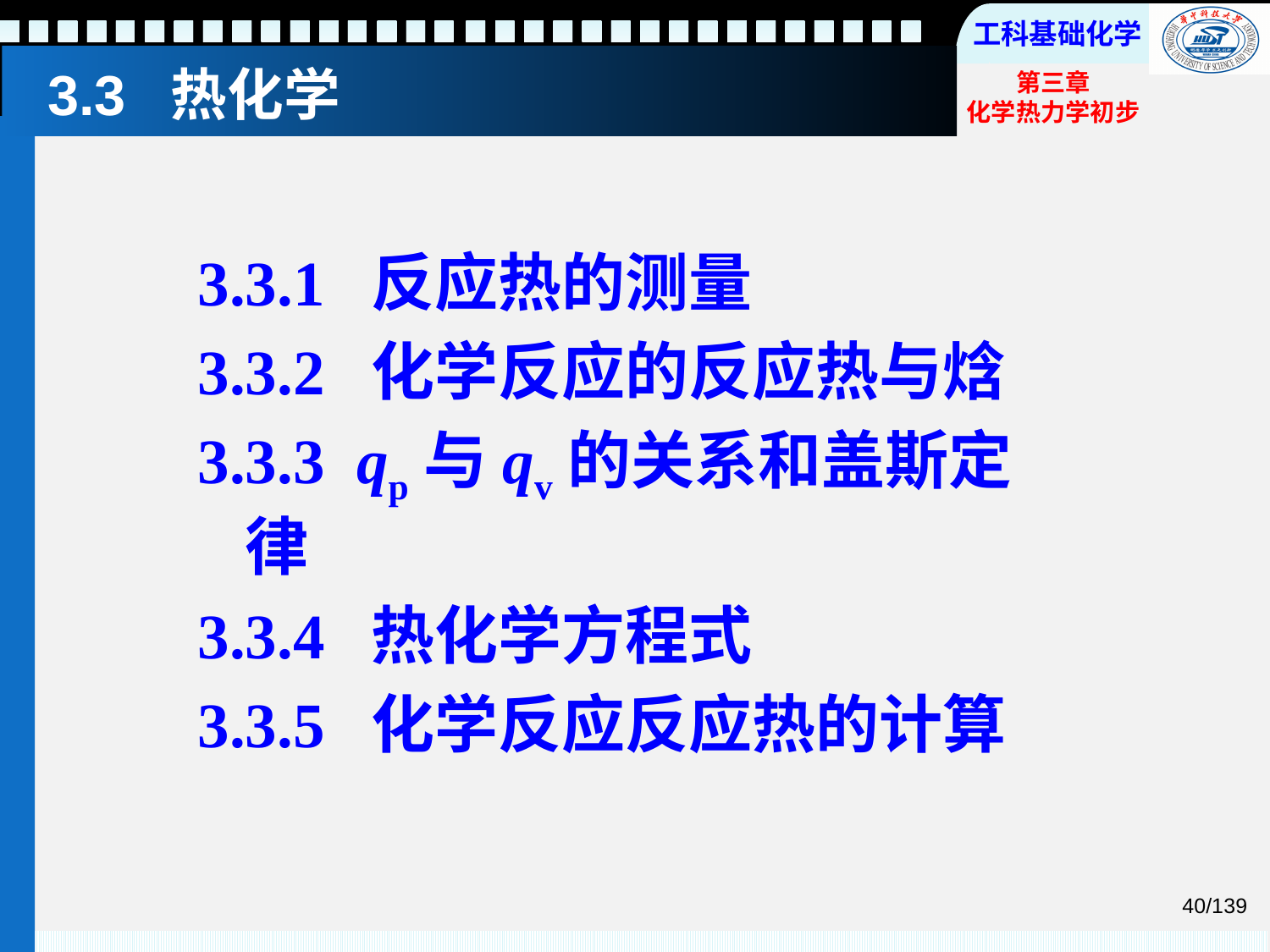

# 3.3  热化学
3.3.1  反应热的测量
3.3.2  化学反应的反应热与焓
3.3.3  qp与qv的关系和盖斯定律
3.3.4  热化学方程式
3.3.5  化学反应反应热的计算